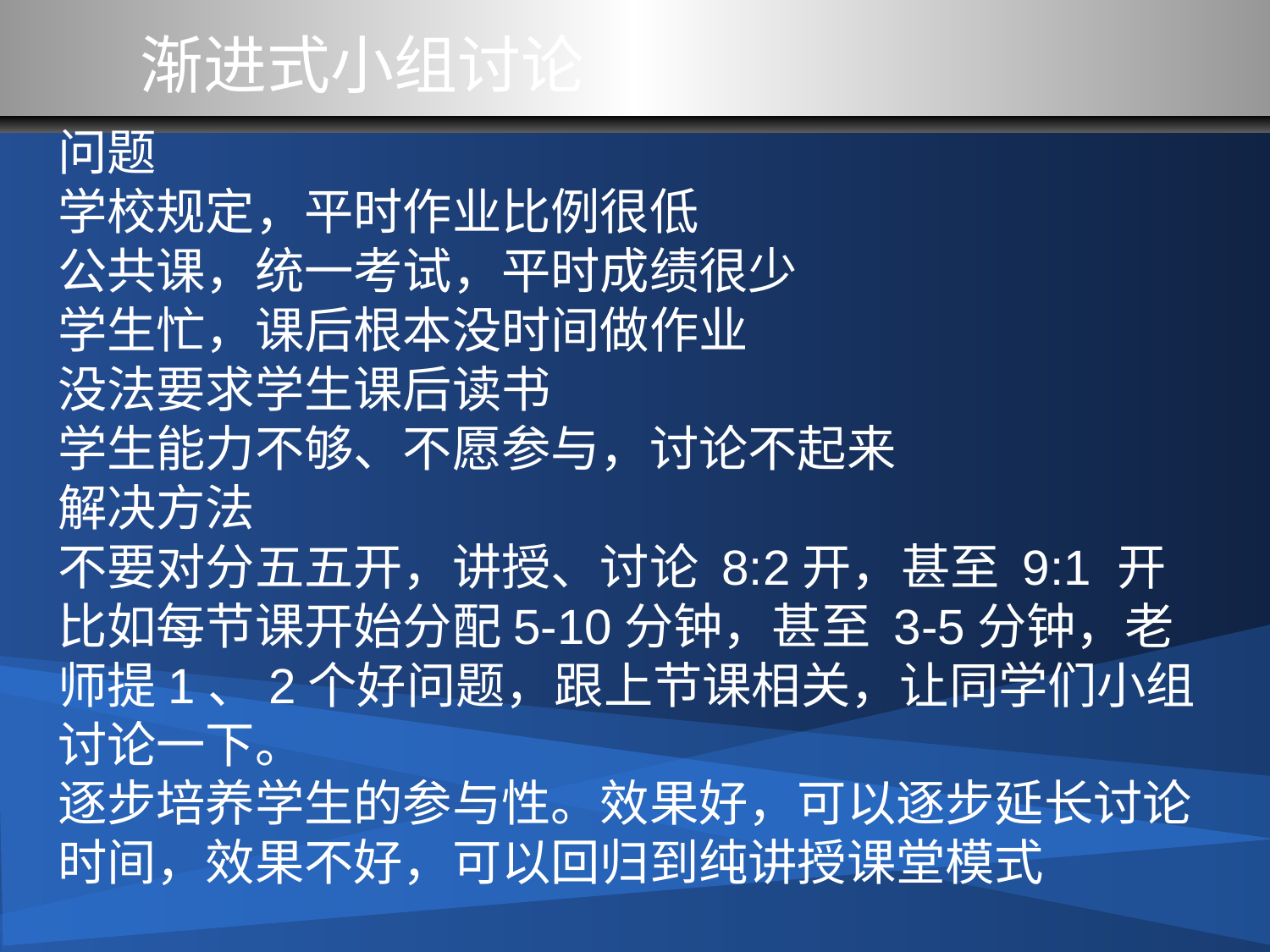

渐进式小组讨论
问题
学校规定，平时作业比例很低
公共课，统一考试，平时成绩很少
学生忙，课后根本没时间做作业
没法要求学生课后读书
学生能力不够、不愿参与，讨论不起来
解决方法
不要对分五五开，讲授、讨论 8:2开，甚至 9:1 开
比如每节课开始分配5-10分钟，甚至 3-5分钟，老师提1、2个好问题，跟上节课相关，让同学们小组讨论一下。
逐步培养学生的参与性。效果好，可以逐步延长讨论时间，效果不好，可以回归到纯讲授课堂模式